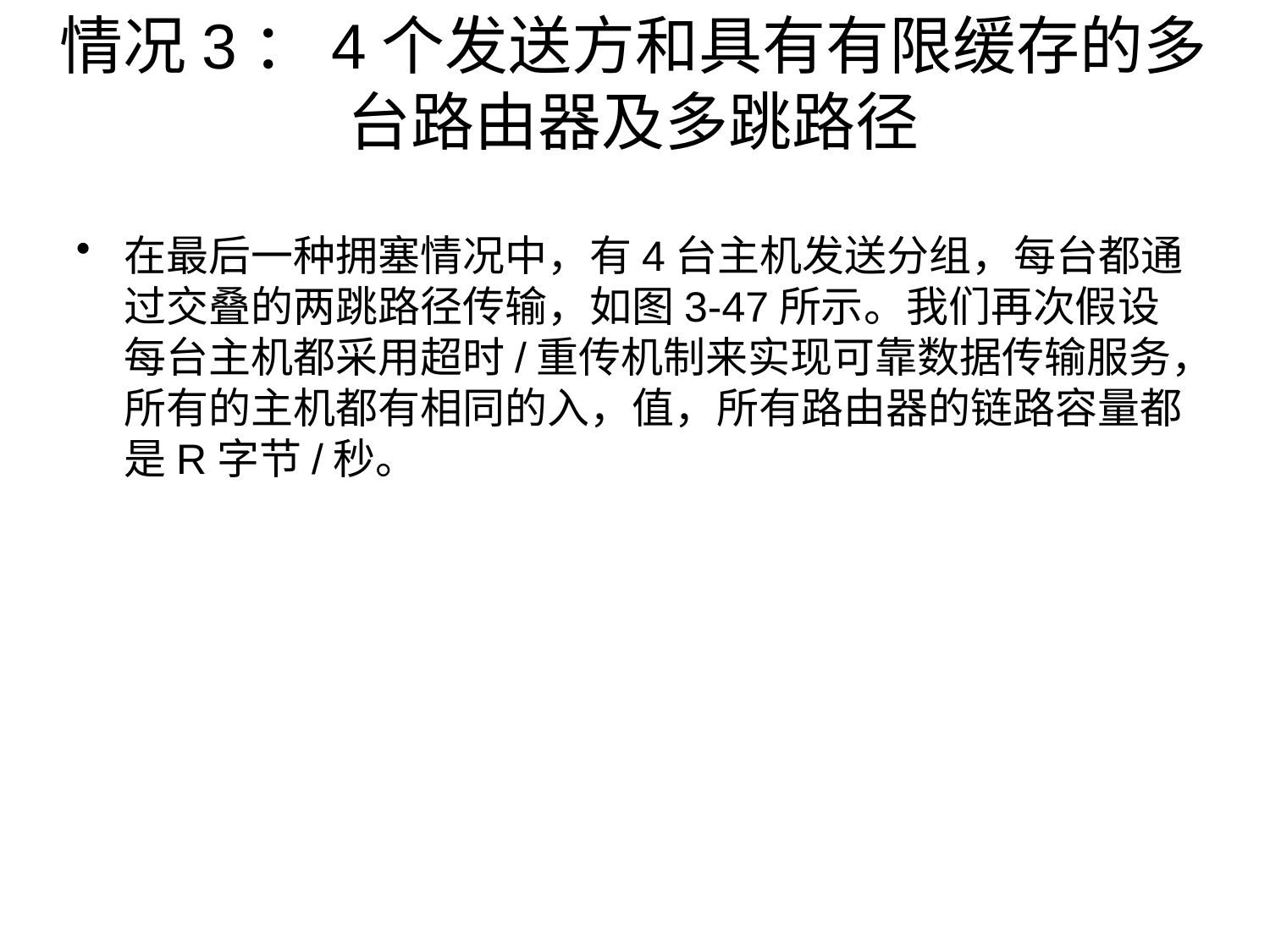

# 情况3：4个发送方和具有有限缓存的多台路由器及多跳路径
在最后一种拥塞情况中，有4台主机发送分组，每台都通过交叠的两跳路径传输，如图3-47所示。我们再次假设每台主机都采用超时/重传机制来实现可靠数据传输服务，所有的主机都有相同的入，值，所有路由器的链路容量都是R字节/秒。